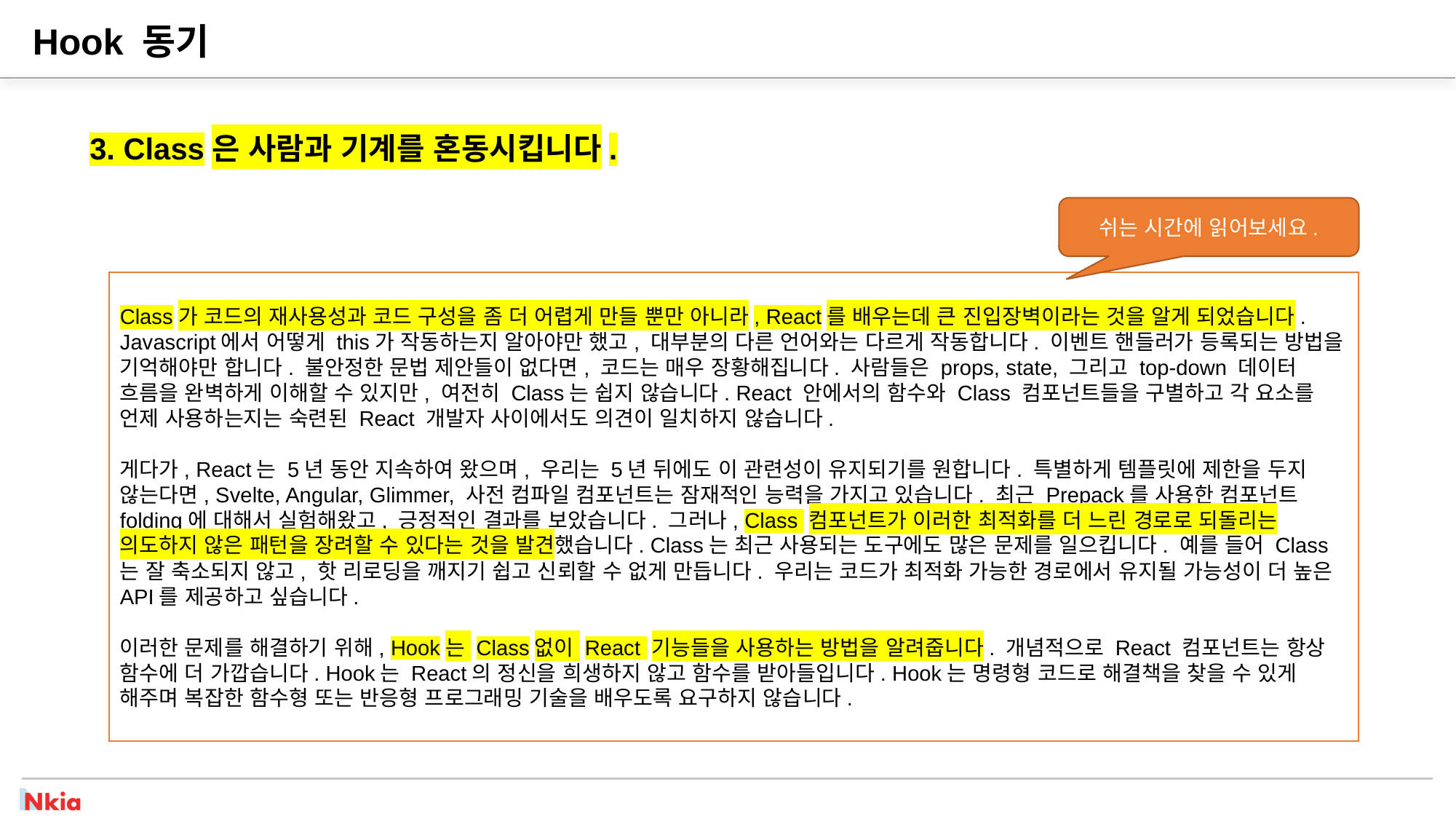

# Hook 동기
3. Class은 사람과 기계를 혼동시킵니다.
쉬는 시간에 읽어보세요.

Class가 코드의 재사용성과 코드 구성을 좀 더 어렵게 만들 뿐만 아니라, React를 배우는데 큰 진입장벽이라는 것을 알게 되었습니다. Javascript에서 어떻게 this가 작동하는지 알아야만 했고, 대부분의 다른 언어와는 다르게 작동합니다. 이벤트 핸들러가 등록되는 방법을 기억해야만 합니다. 불안정한 문법 제안들이 없다면, 코드는 매우 장황해집니다. 사람들은 props, state, 그리고 top-down 데이터 흐름을 완벽하게 이해할 수 있지만, 여전히 Class는 쉽지 않습니다. React 안에서의 함수와 Class 컴포넌트들을 구별하고 각 요소를 언제 사용하는지는 숙련된 React 개발자 사이에서도 의견이 일치하지 않습니다.

게다가, React는 5년 동안 지속하여 왔으며, 우리는 5년 뒤에도 이 관련성이 유지되기를 원합니다. 특별하게 템플릿에 제한을 두지 않는다면, Svelte, Angular, Glimmer, 사전 컴파일 컴포넌트는 잠재적인 능력을 가지고 있습니다. 최근 Prepack를 사용한 컴포넌트 folding에 대해서 실험해왔고, 긍정적인 결과를 보았습니다. 그러나, Class 컴포넌트가 이러한 최적화를 더 느린 경로로 되돌리는 의도하지 않은 패턴을 장려할 수 있다는 것을 발견했습니다. Class는 최근 사용되는 도구에도 많은 문제를 일으킵니다. 예를 들어 Class는 잘 축소되지 않고, 핫 리로딩을 깨지기 쉽고 신뢰할 수 없게 만듭니다. 우리는 코드가 최적화 가능한 경로에서 유지될 가능성이 더 높은 API를 제공하고 싶습니다.

이러한 문제를 해결하기 위해, Hook는 Class없이 React 기능들을 사용하는 방법을 알려줍니다. 개념적으로 React 컴포넌트는 항상 함수에 더 가깝습니다. Hook는 React의 정신을 희생하지 않고 함수를 받아들입니다. Hook는 명령형 코드로 해결책을 찾을 수 있게 해주며 복잡한 함수형 또는 반응형 프로그래밍 기술을 배우도록 요구하지 않습니다.